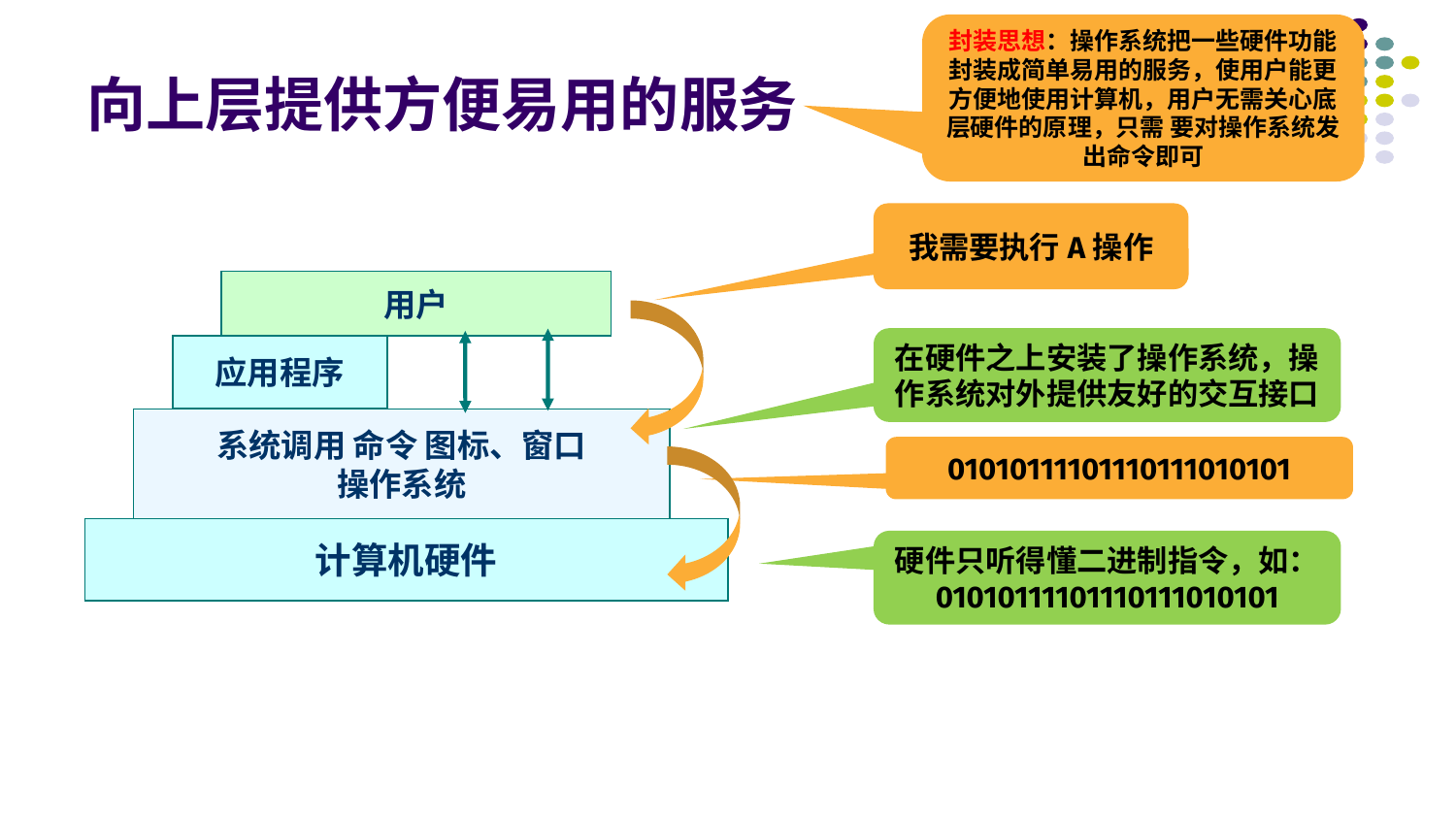

封装思想：操作系统把一些硬件功能封装成简单易用的服务，使用户能更方便地使用计算机，用户无需关心底层硬件的原理，只需 要对操作系统发出命令即可
# 向上层提供方便易用的服务

我需要执行A操作
用户

应用程序
系统调用 命令 图标、窗口
操作系统
计算机硬件

在硬件之上安装了操作系统，操作系统对外提供友好的交互接口
01010111101110111010101

硬件只听得懂二进制指令，如：
01010111101110111010101
13